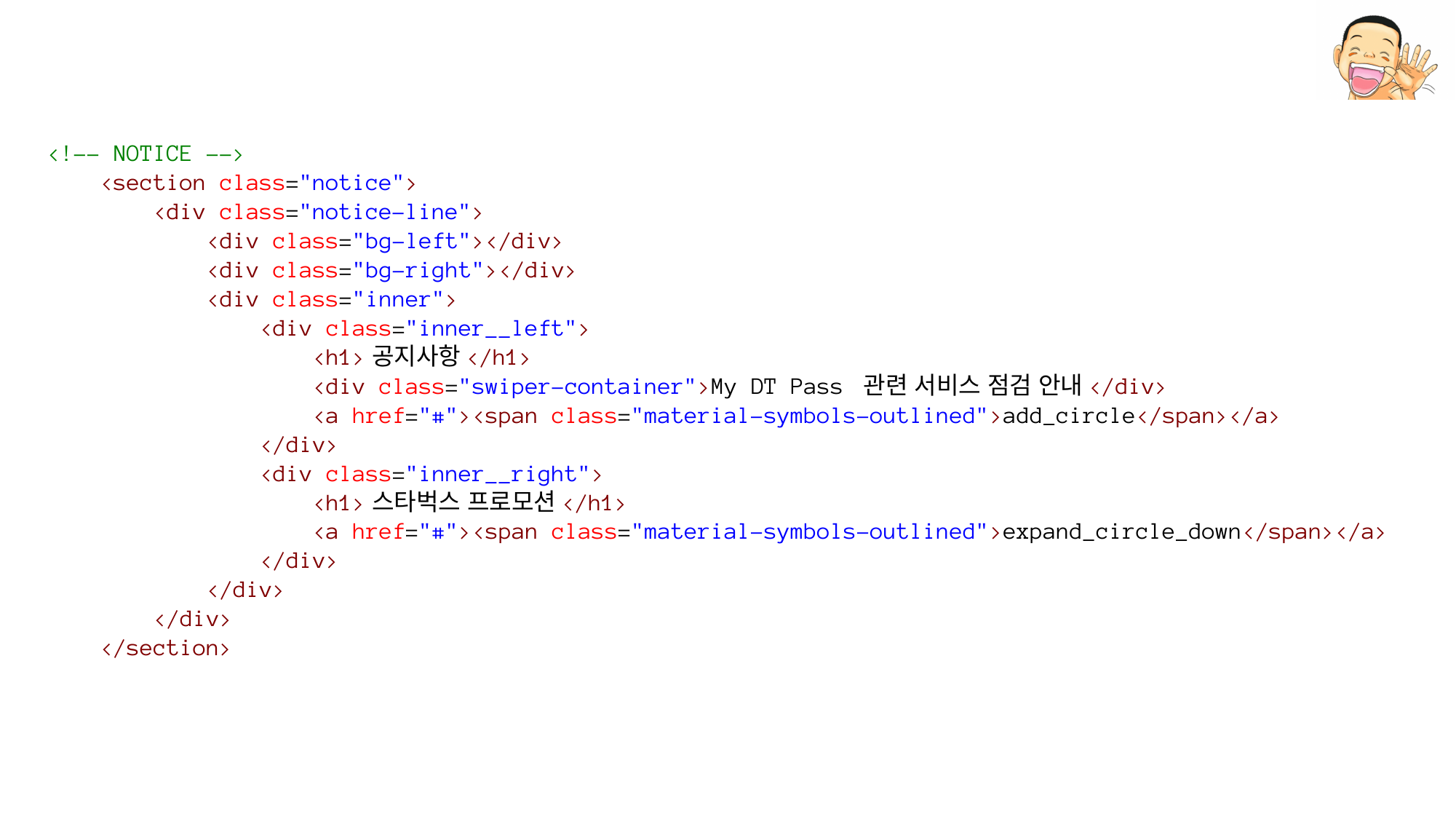

<!-- NOTICE -->
    <section class="notice">
        <div class="notice-line">
            <div class="bg-left"></div>
            <div class="bg-right"></div>
            <div class="inner">
                <div class="inner__left">
                    <h1>공지사항</h1>
                    <div class="swiper-container">My DT Pass 관련 서비스 점검 안내</div>
                    <a href="#"><span class="material-symbols-outlined">add_circle</span></a>
                </div>
                <div class="inner__right">
                    <h1>스타벅스 프로모션</h1>
                    <a href="#"><span class="material-symbols-outlined">expand_circle_down</span></a>
                </div>
            </div>
        </div>
    </section>